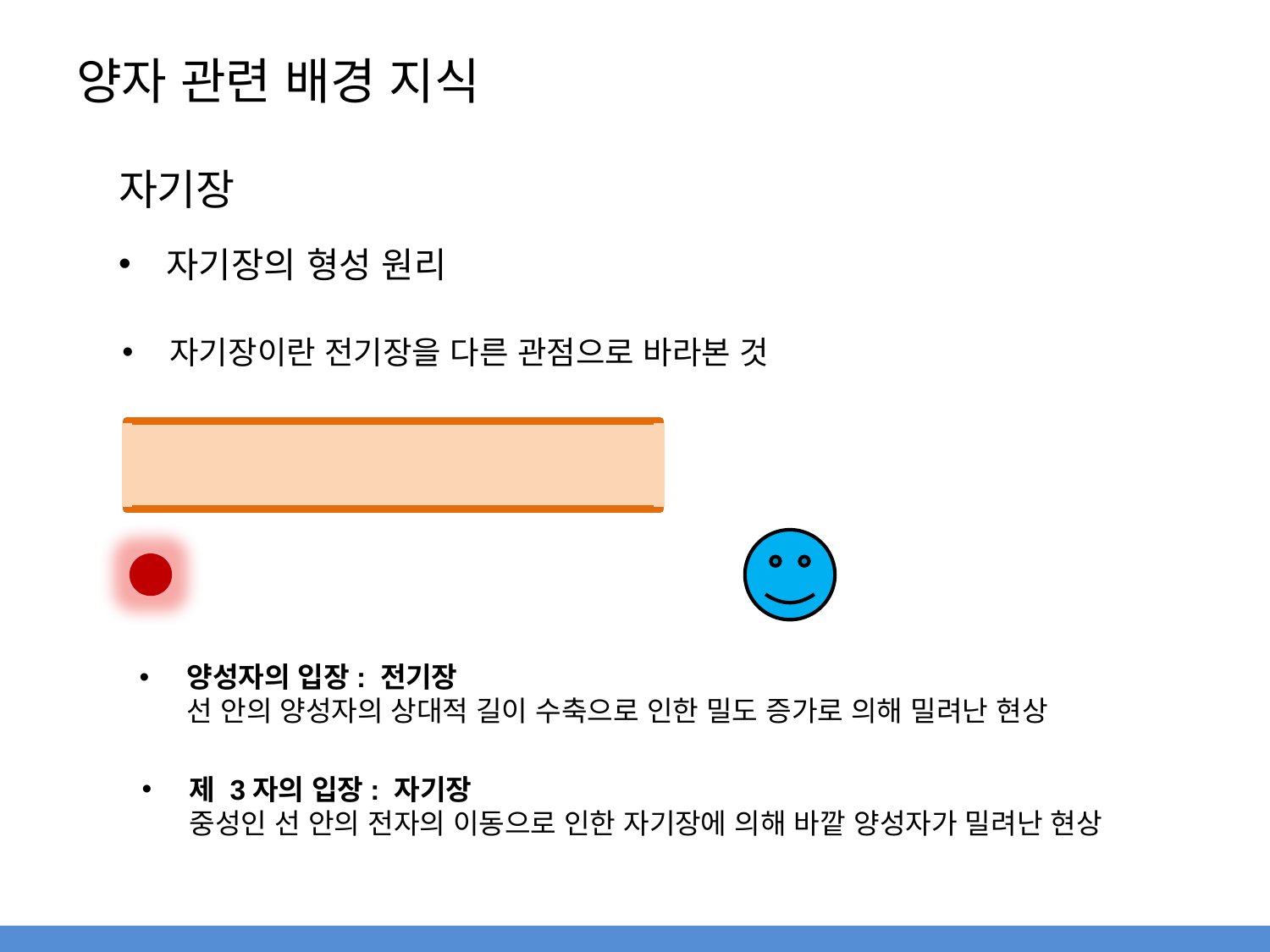

# 양자 관련 배경 지식
자기장
자기장의 형성 원리
자기장이란 전기장을 다른 관점으로 바라본 것

양성자의 입장: 전기장
선 안의 양성자의 상대적 길이 수축으로 인한 밀도 증가로 의해 밀려난 현상
제 3자의 입장: 자기장
중성인 선 안의 전자의 이동으로 인한 자기장에 의해 바깥 양성자가 밀려난 현상